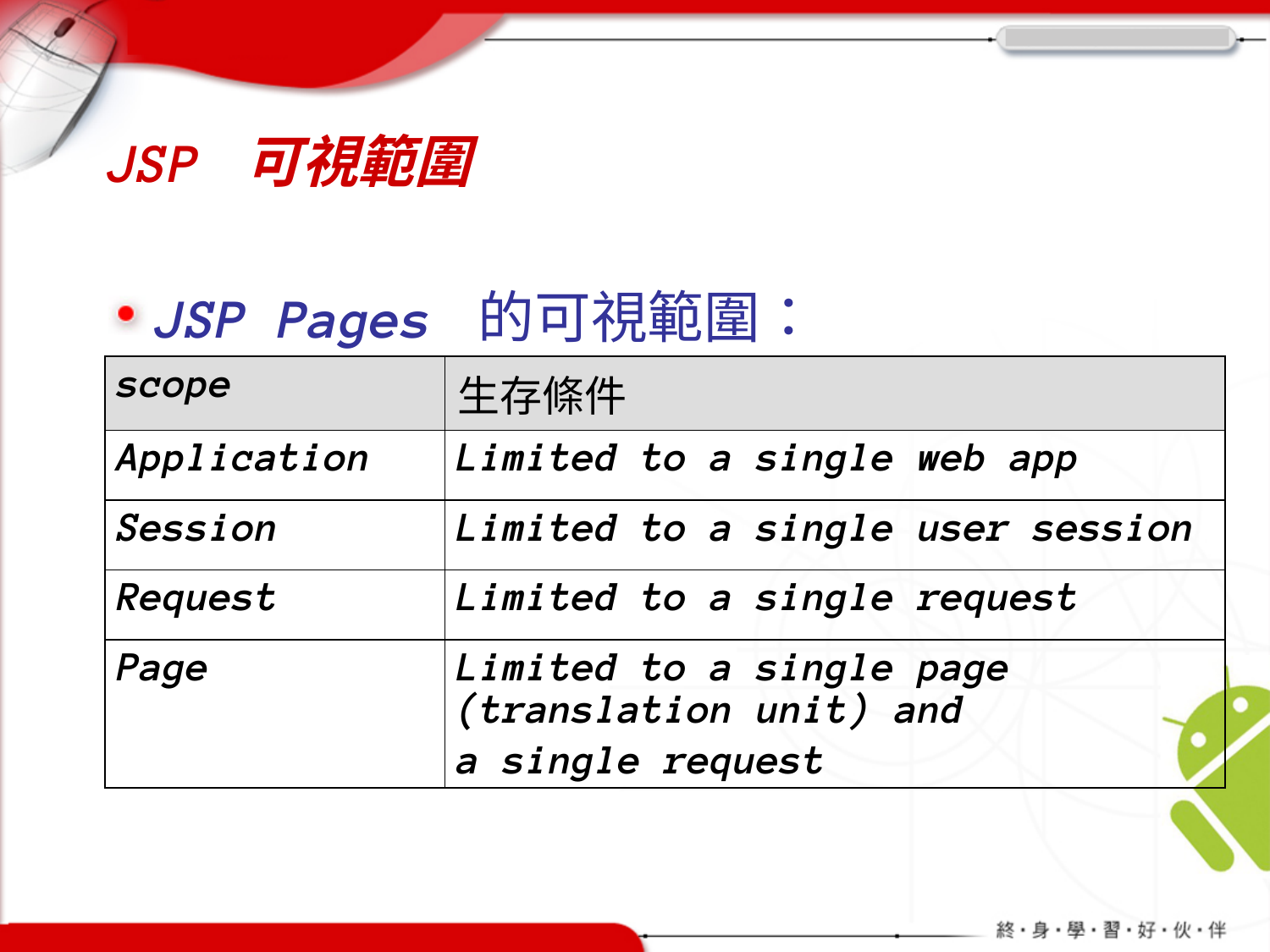

# JSP 可視範圍
JSP Pages 的可視範圍：
| scope | 生存條件 |
| --- | --- |
| Application | Limited to a single web app |
| Session | Limited to a single user session |
| Request | Limited to a single request |
| Page | Limited to a single page (translation unit) and a single request |